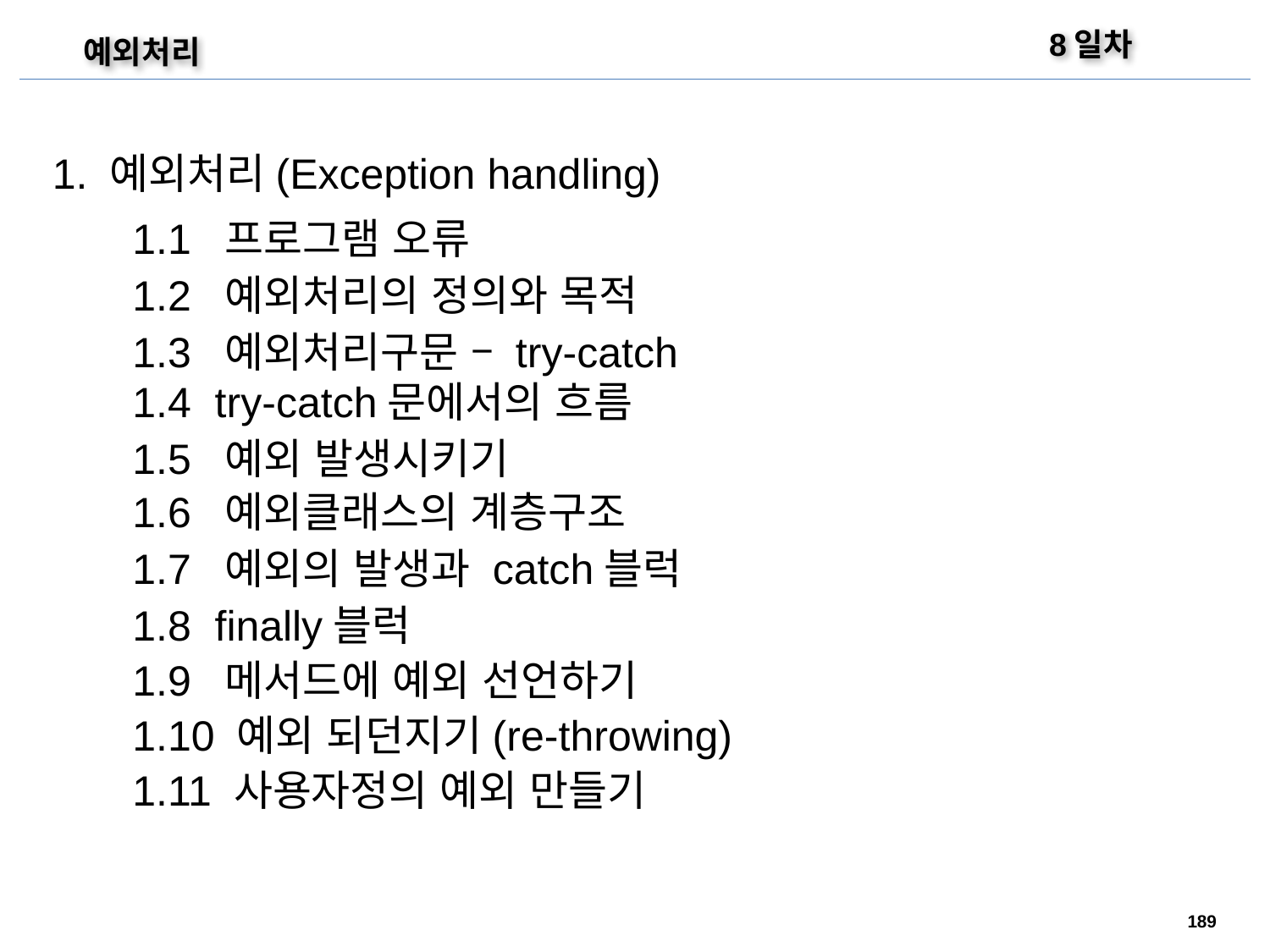

8일차
예외처리
1. 예외처리(Exception handling)
1.1  프로그램 오류
1.2  예외처리의 정의와 목적
1.3  예외처리구문 – try-catch
1.4  try-catch문에서의 흐름
1.5  예외 발생시키기
1.6  예외클래스의 계층구조
1.7  예외의 발생과 catch블럭
1.8  finally블럭
1.9  메서드에 예외 선언하기
1.10 예외 되던지기(re-throwing)
1.11 사용자정의 예외 만들기